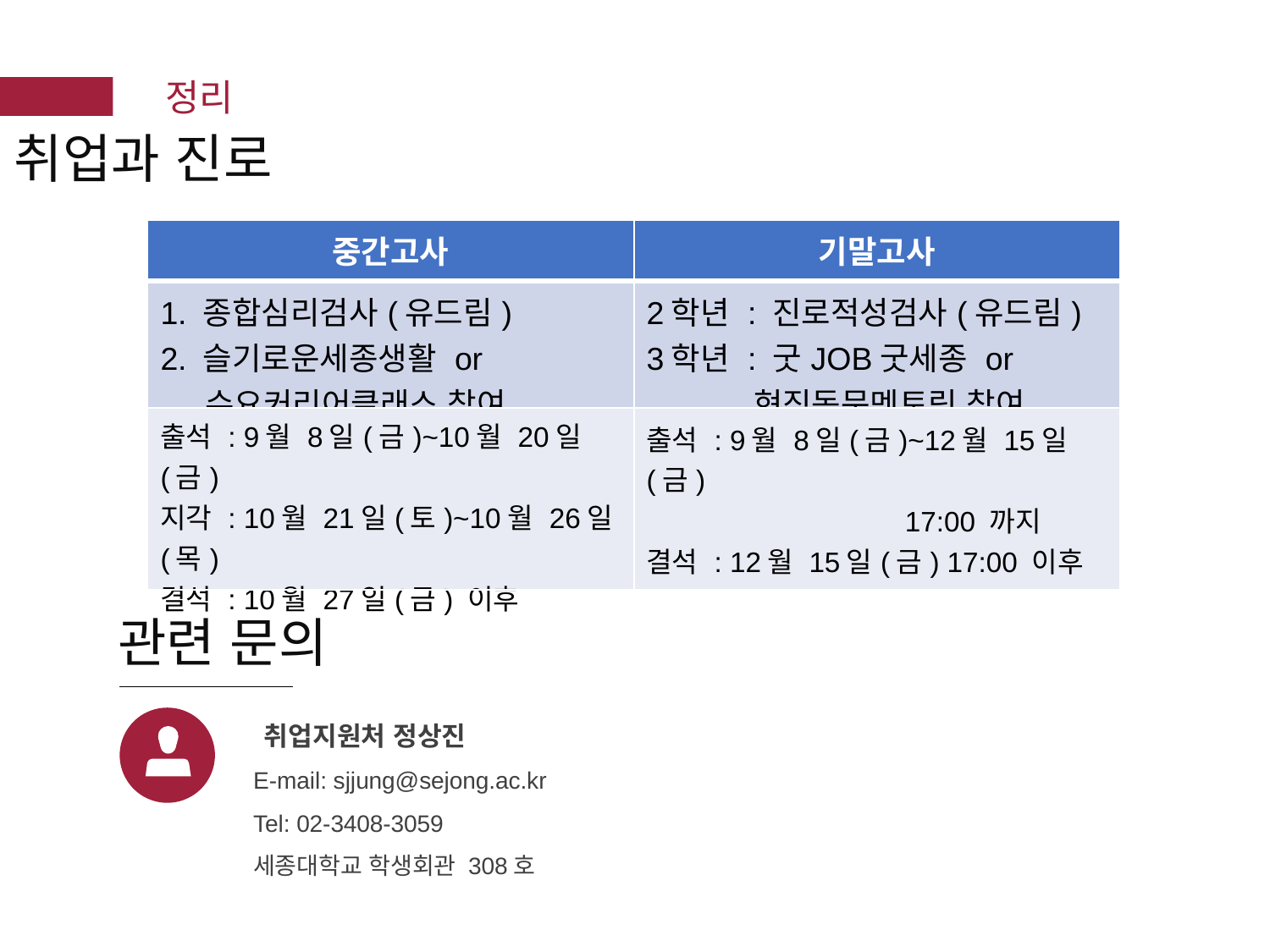

취업과 진로
정리

| 중간고사 | 기말고사 |
| --- | --- |
| 1. 종합심리검사(유드림) 2. 슬기로운세종생활 or 수요커리어클래스 참여 | 2학년 : 진로적성검사(유드림) 3학년 : 굿JOB굿세종 or 현직동문멘토링 참여 |
| 출석 : 9월 8일(금)~10월 20일(금) 지각 : 10월 21일(토)~10월 26일(목) 결석 : 10월 27일(금) 이후 | 출석 : 9월 8일(금)~12월 15일(금) 17:00 까지 결석 : 12월 15일(금) 17:00 이후 |

관련 문의

취업지원처 정상진

E-mail: sjjung@sejong.ac.kr
Tel: 02-3408-3059
세종대학교 학생회관 308호